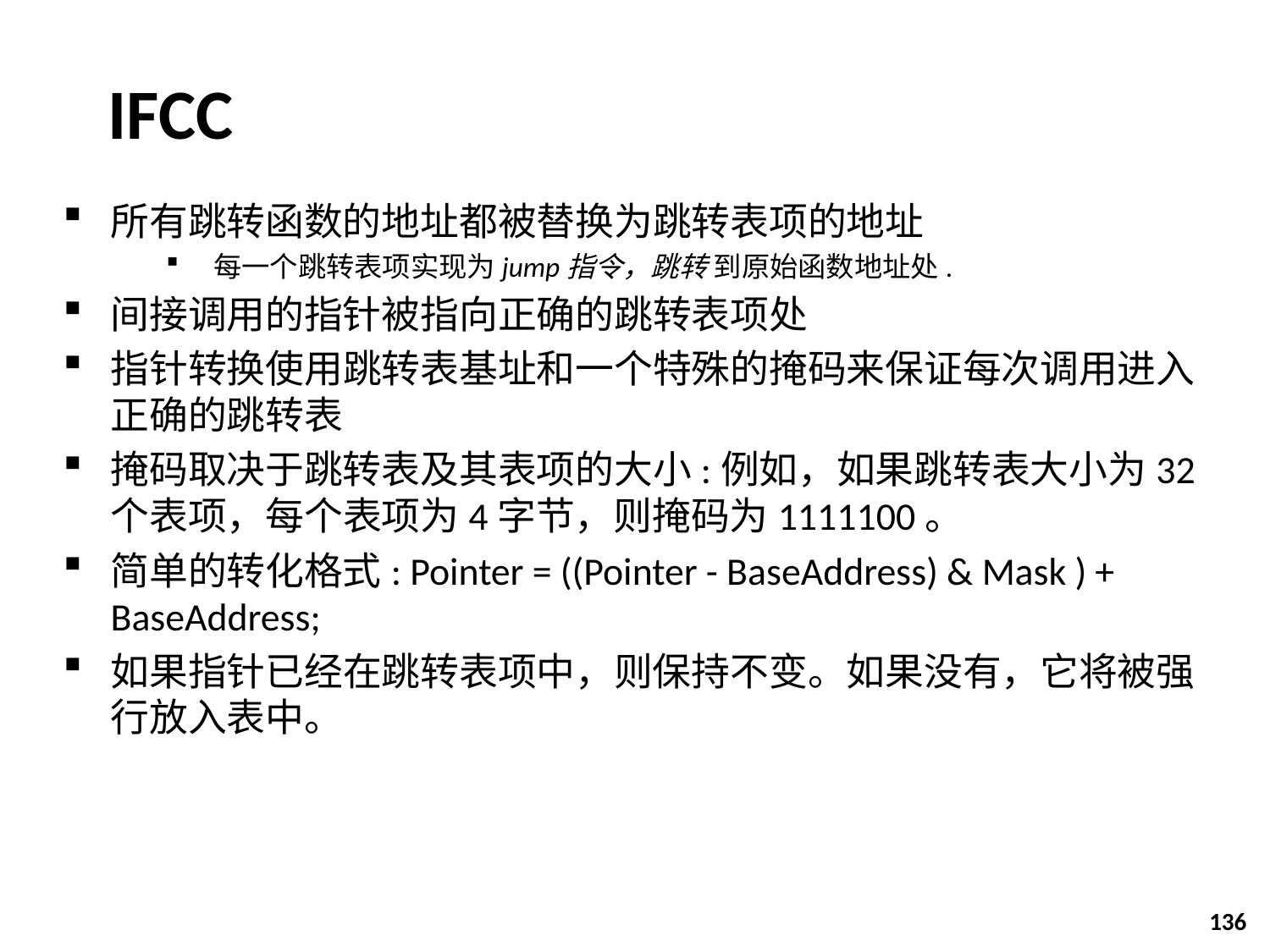

# IFCC
所有跳转函数的地址都被替换为跳转表项的地址
每一个跳转表项实现为jump指令，跳转 到原始函数地址处.
间接调用的指针被指向正确的跳转表项处
指针转换使用跳转表基址和一个特殊的掩码来保证每次调用进入正确的跳转表
掩码取决于跳转表及其表项的大小:例如，如果跳转表大小为32个表项，每个表项为4字节，则掩码为1111100。
简单的转化格式: Pointer = ((Pointer - BaseAddress) & Mask ) + BaseAddress;
如果指针已经在跳转表项中，则保持不变。如果没有，它将被强行放入表中。
136